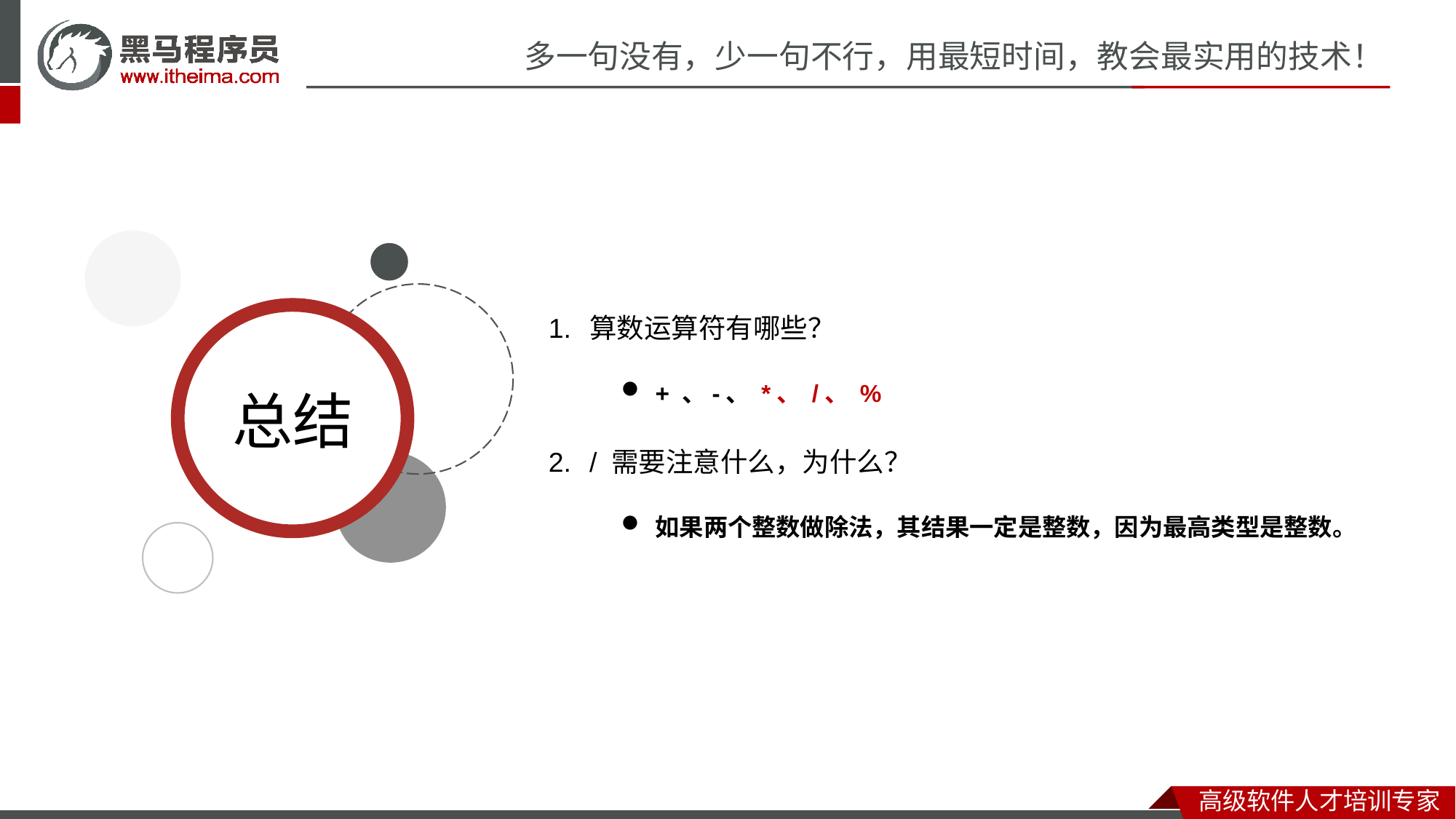

算数运算符有哪些？
+ 、-、 *、 /、 %
/ 需要注意什么，为什么？
如果两个整数做除法，其结果一定是整数，因为最高类型是整数。